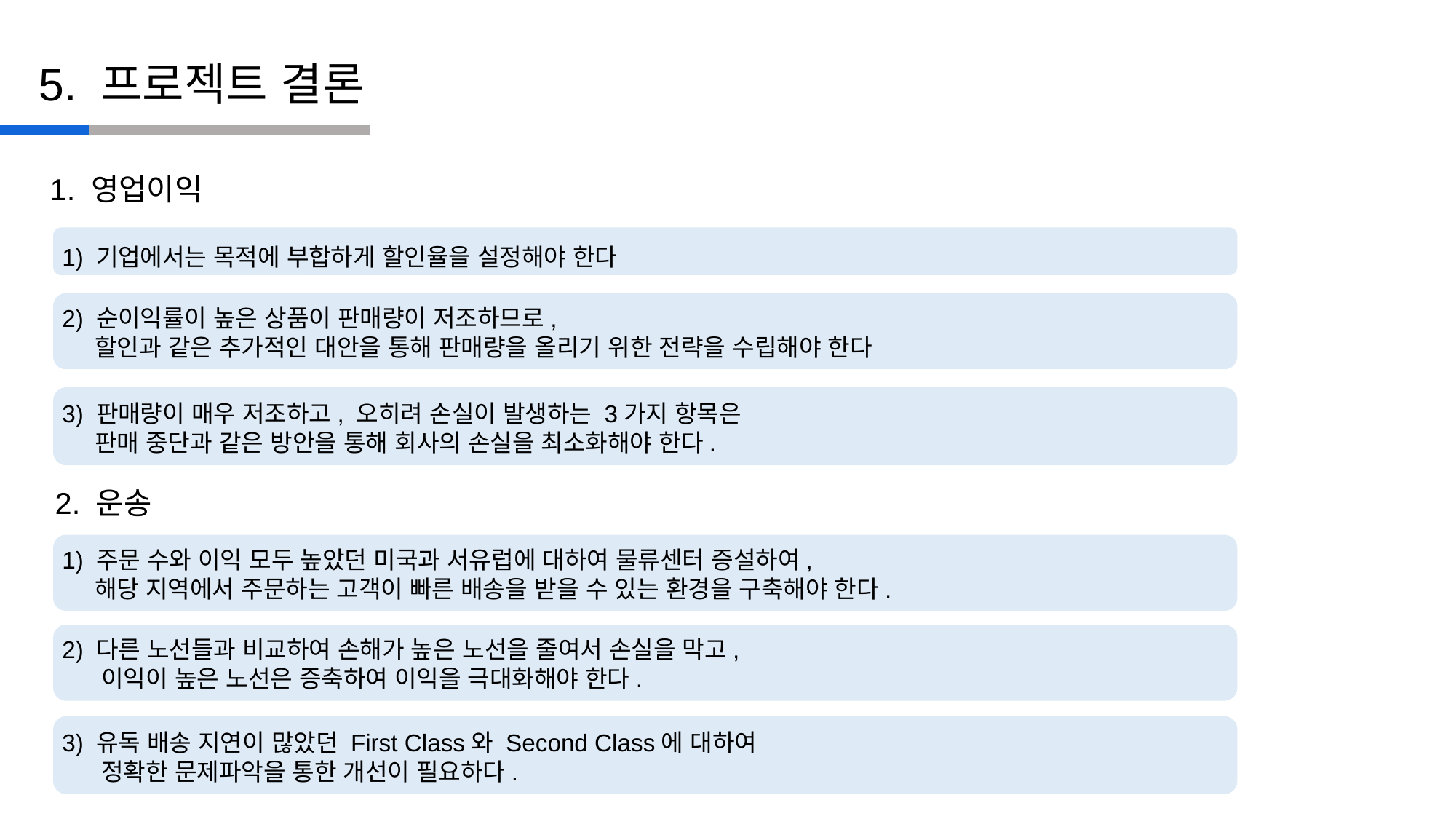

5. 프로젝트 결론

1. 영업이익

1) 기업에서는 목적에 부합하게 할인율을 설정해야 한다

2) 순이익률이 높은 상품이 판매량이 저조하므로,
    할인과 같은 추가적인 대안을 통해 판매량을 올리기 위한 전략을 수립해야 한다

3) 판매량이 매우 저조하고, 오히려 손실이 발생하는 3가지 항목은
    판매 중단과 같은 방안을 통해 회사의 손실을 최소화해야 한다.
2. 운송

1) 주문 수와 이익 모두 높았던 미국과 서유럽에 대하여 물류센터 증설하여,
    해당 지역에서 주문하는 고객이 빠른 배송을 받을 수 있는 환경을 구축해야 한다.

2) 다른 노선들과 비교하여 손해가 높은 노선을 줄여서 손실을 막고,
     이익이 높은 노선은 증축하여 이익을 극대화해야 한다.

3) 유독 배송 지연이 많았던 First Class와 Second Class에 대하여
     정확한 문제파악을 통한 개선이 필요하다.